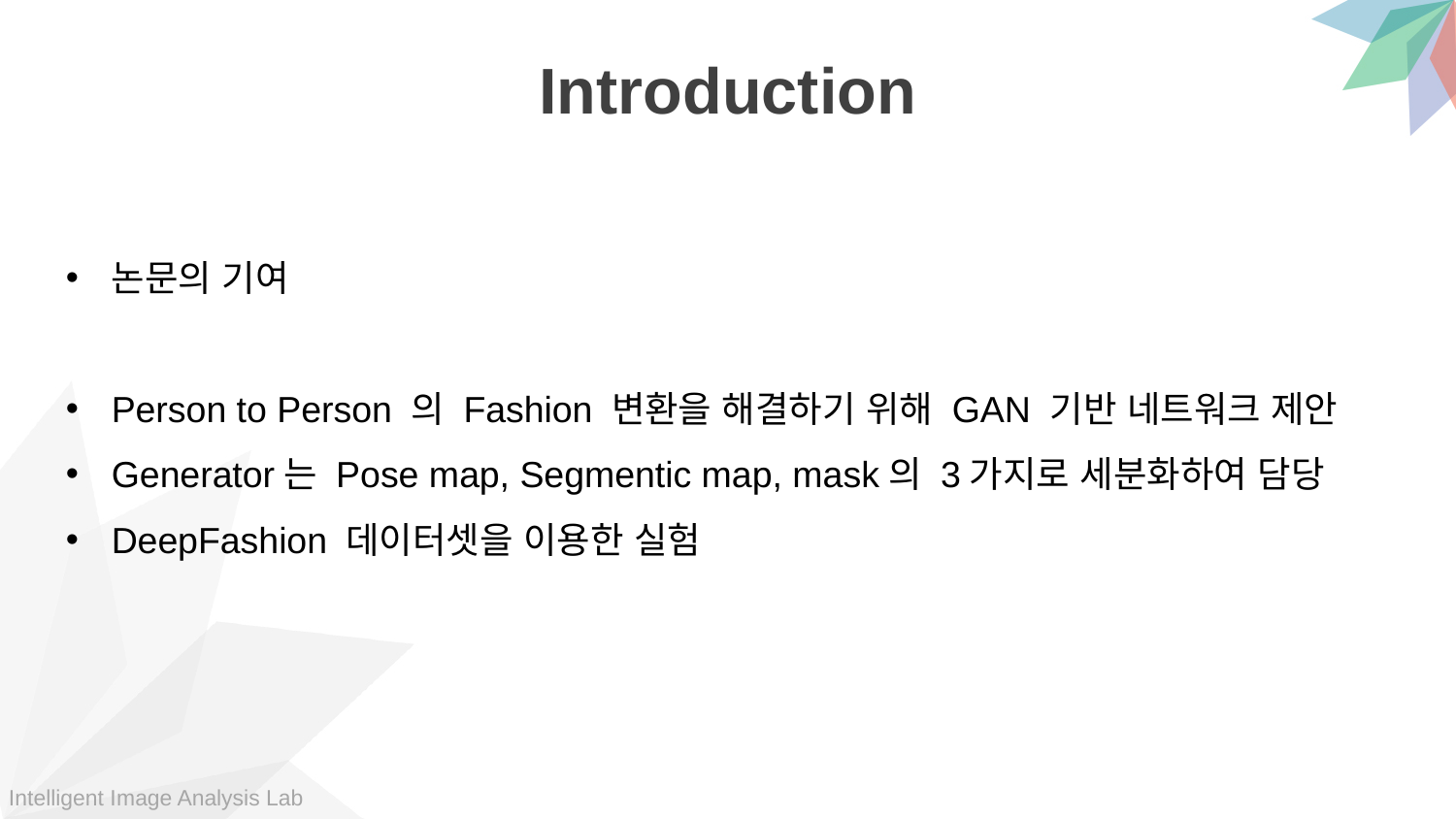

Introduction
논문의 기여

Person to Person 의 Fashion 변환을 해결하기 위해 GAN 기반 네트워크 제안
Generator는 Pose map, Segmentic map, mask의 3가지로 세분화하여 담당
DeepFashion 데이터셋을 이용한 실험